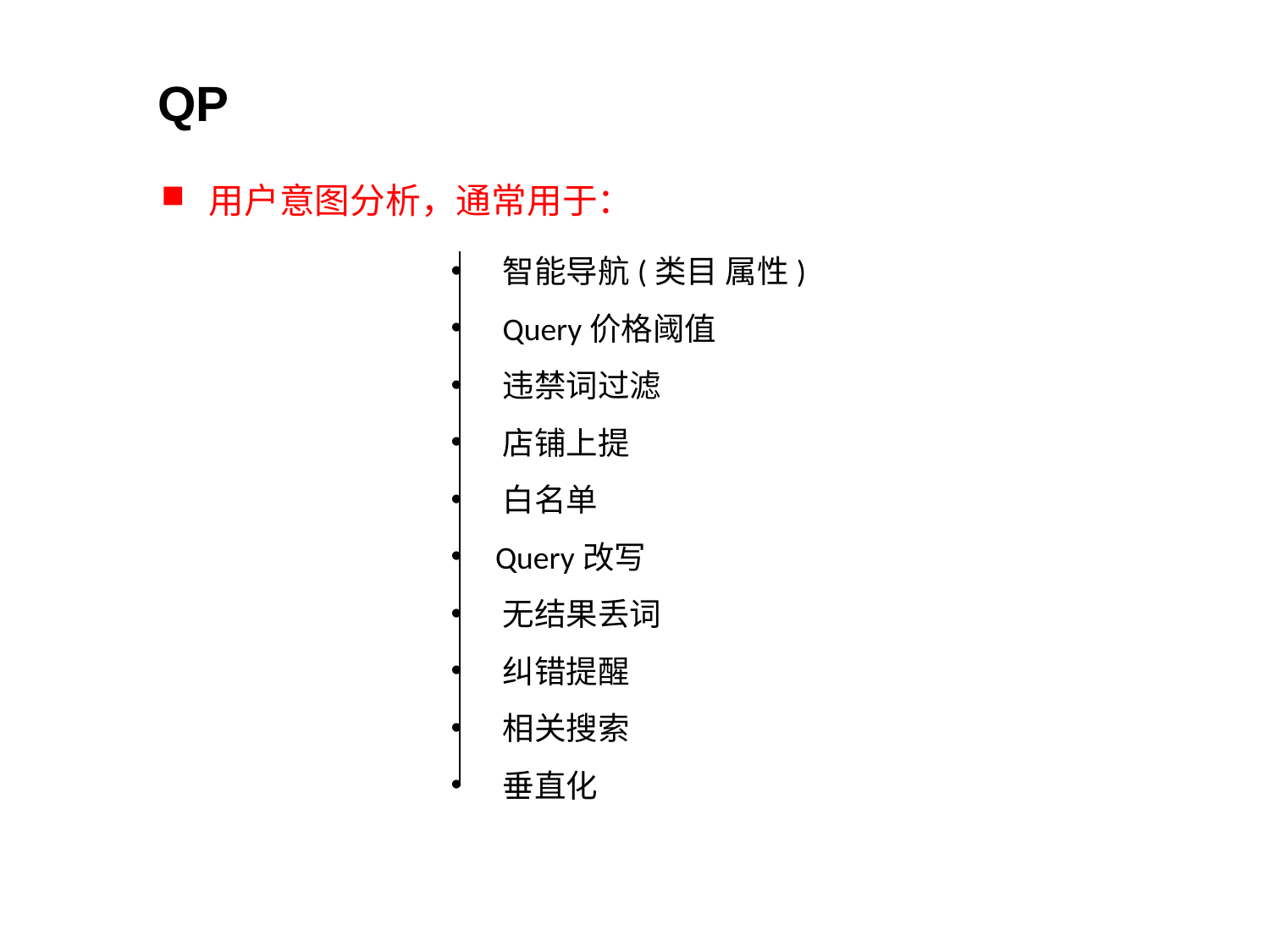

QP
用户意图分析，通常用于：
  智能导航(类目 属性)
   Query价格阈值
  违禁词过滤
  店铺上提
  白名单
  Query改写
  无结果丢词
  纠错提醒
  相关搜索
  垂直化